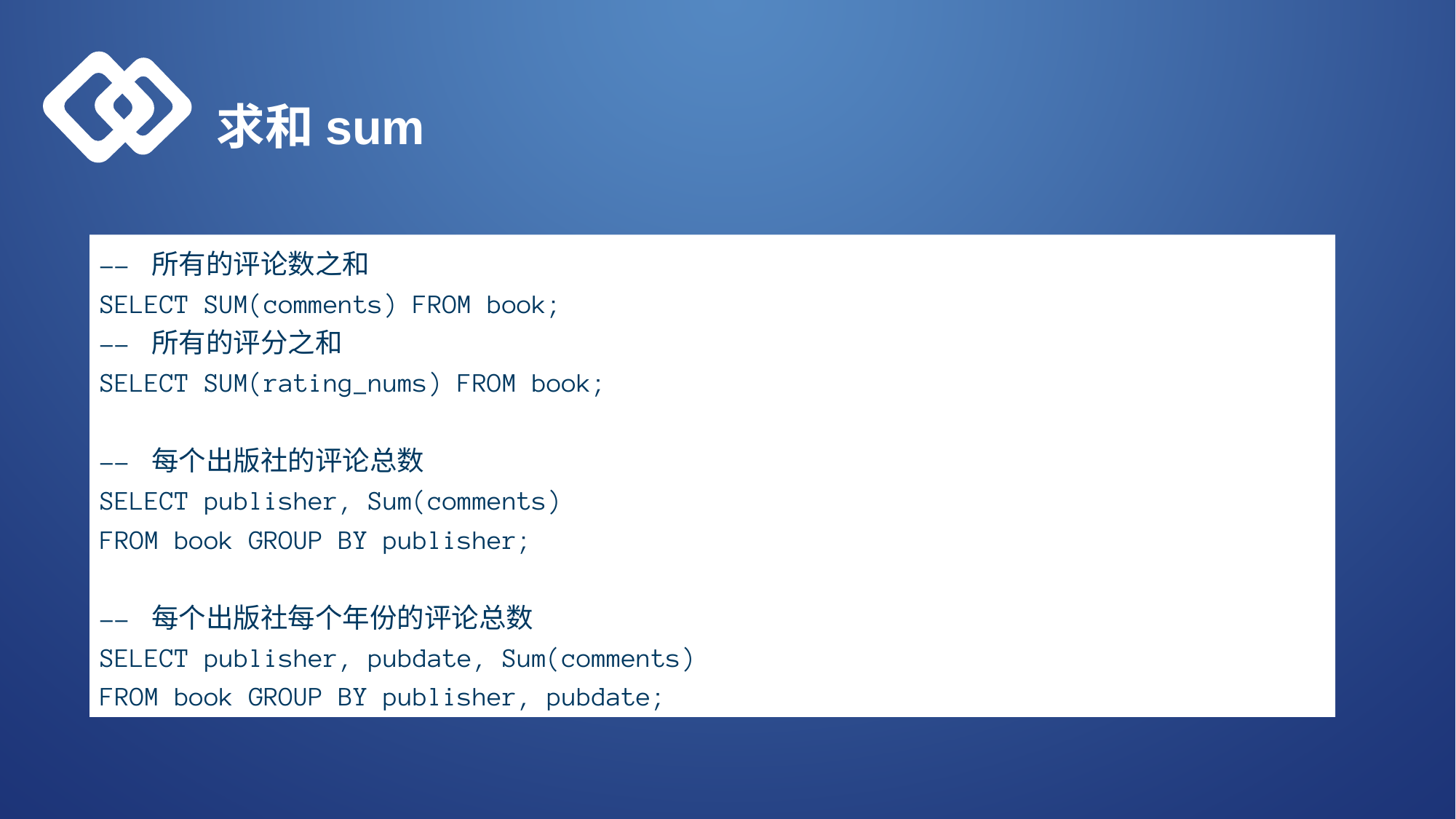

求和sum

-- 所有的评论数之和
SELECT SUM(comments) FROM book;
-- 所有的评分之和
SELECT SUM(rating_nums) FROM book;

-- 每个出版社的评论总数
SELECT publisher, Sum(comments)
FROM book GROUP BY publisher;

-- 每个出版社每个年份的评论总数
SELECT publisher, pubdate, Sum(comments)
FROM book GROUP BY publisher, pubdate;